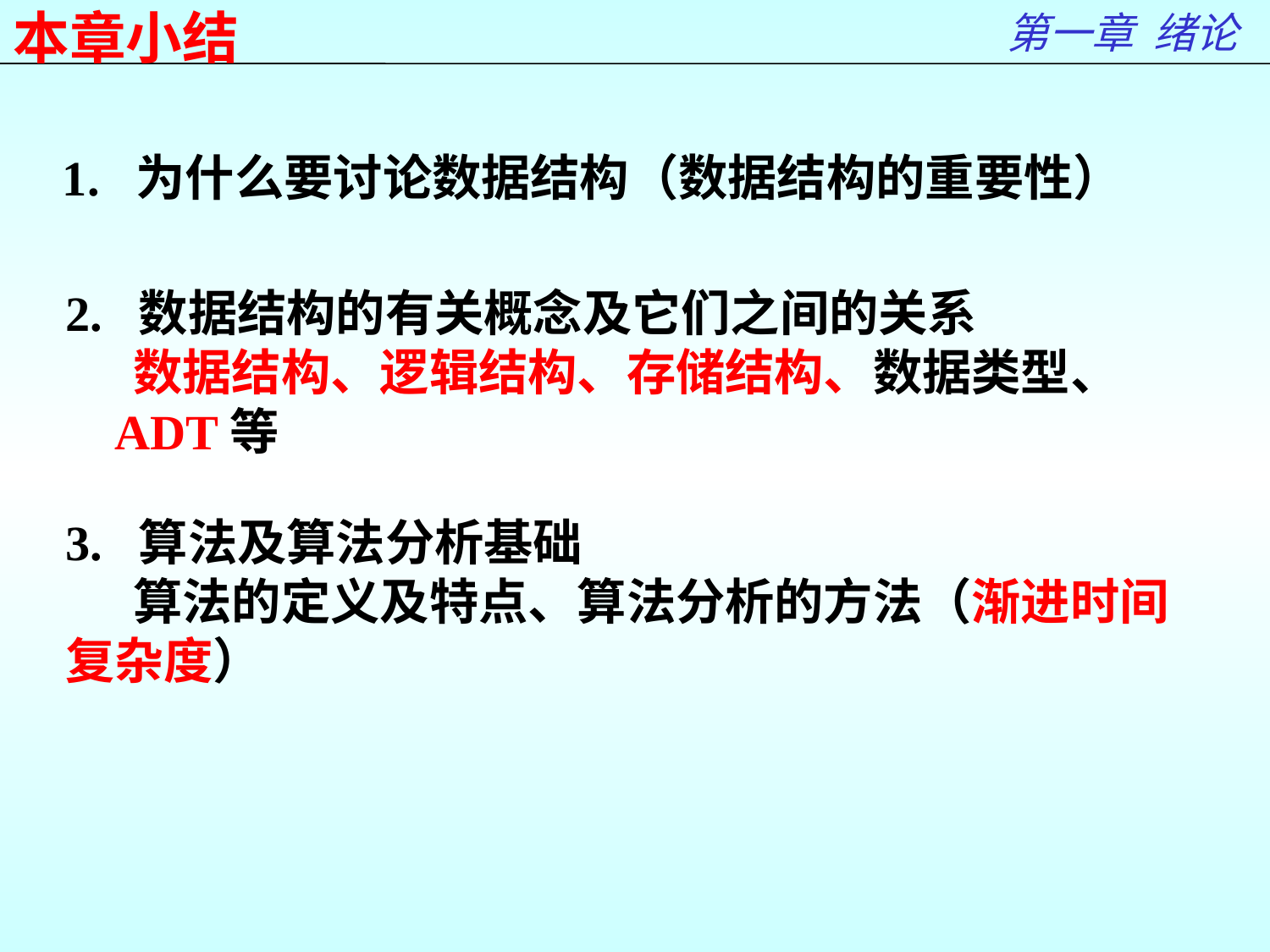

第一章  绪论

本章小结
1.  为什么要讨论数据结构（数据结构的重要性）
2.  数据结构的有关概念及它们之间的关系
     数据结构、逻辑结构、存储结构、数据类型、
    ADT等
3.  算法及算法分析基础
     算法的定义及特点、算法分析的方法（渐进时间复杂度）